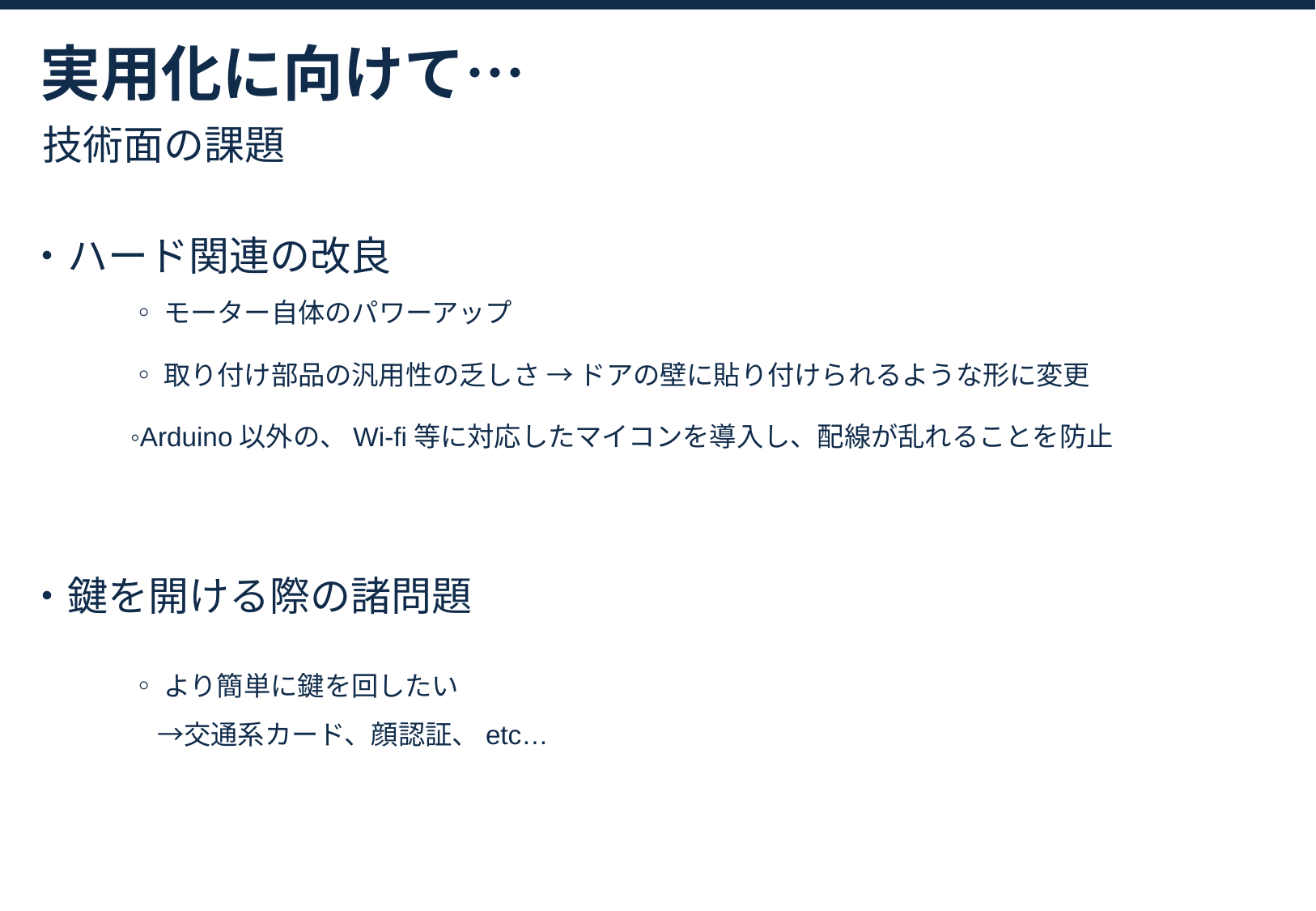

実用化に向けて…
技術面の課題
・ハード関連の改良
◦モーター自体のパワーアップ
◦取り付け部品の汎用性の乏しさ → ドアの壁に貼り付けられるような形に変更
◦Arduino以外の、Wi-fi等に対応したマイコンを導入し、配線が乱れることを防止
・鍵を開ける際の諸問題
◦より簡単に鍵を回したい
　→交通系カード、顔認証、etc…